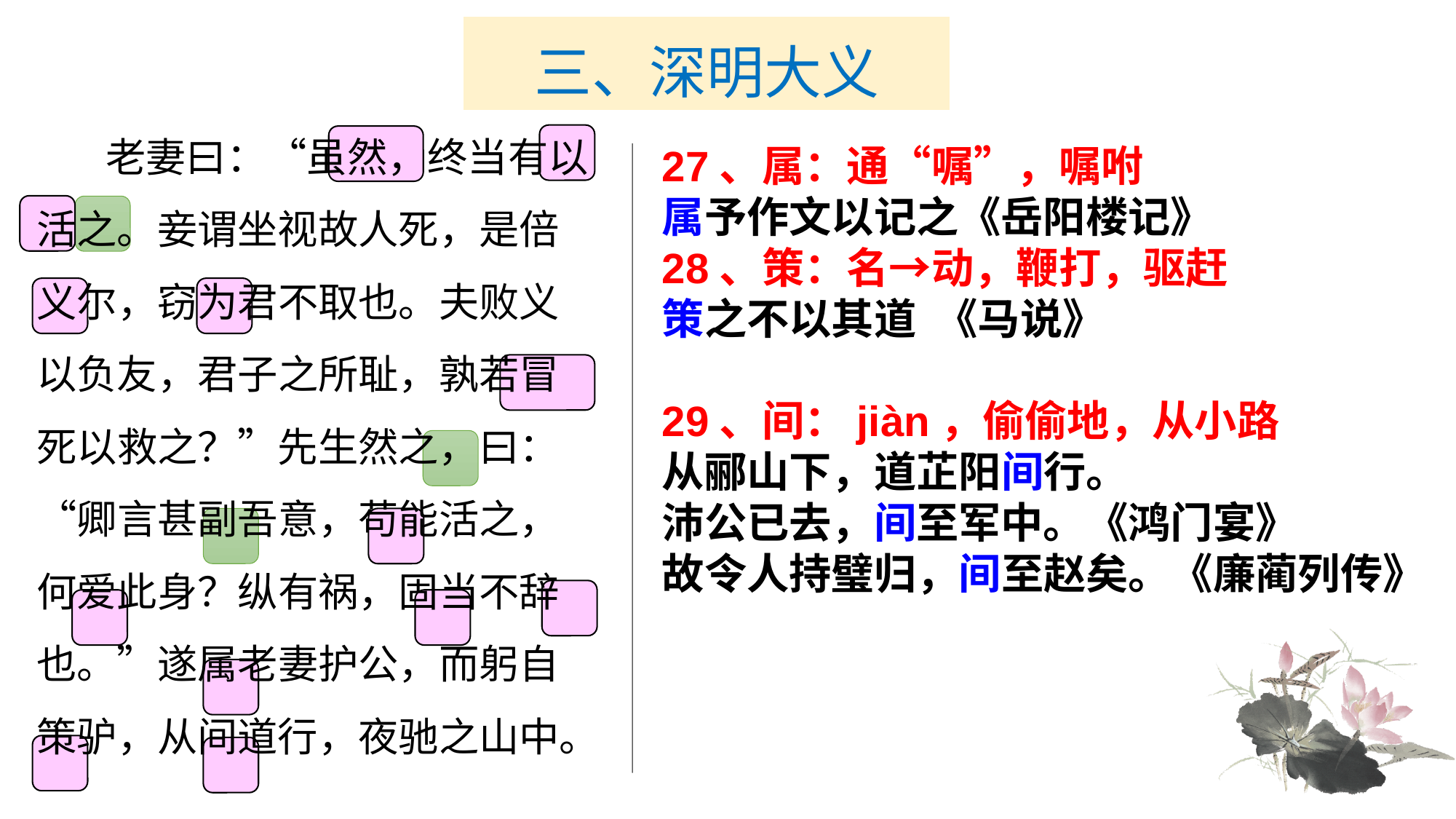

# 三、深明大义
　　老妻曰：“虽然，终当有以活之。妾谓坐视故人死，是倍义尔，窃为君不取也。夫败义以负友，君子之所耻，孰若冒死以救之？”先生然之，曰：“卿言甚副吾意，苟能活之，何爱此身？纵有祸，固当不辞也。”遂属老妻护公，而躬自策驴，从间道行，夜驰之山中。

27、属：通“嘱”，嘱咐
属予作文以记之《岳阳楼记》
28、策：名→动，鞭打，驱赶
策之不以其道  《马说》

29、间：jiàn，偷偷地，从小路
从郦山下，道芷阳间行。
沛公已去，间至军中。《鸿门宴》
故令人持璧归，间至赵矣。《廉蔺列传》